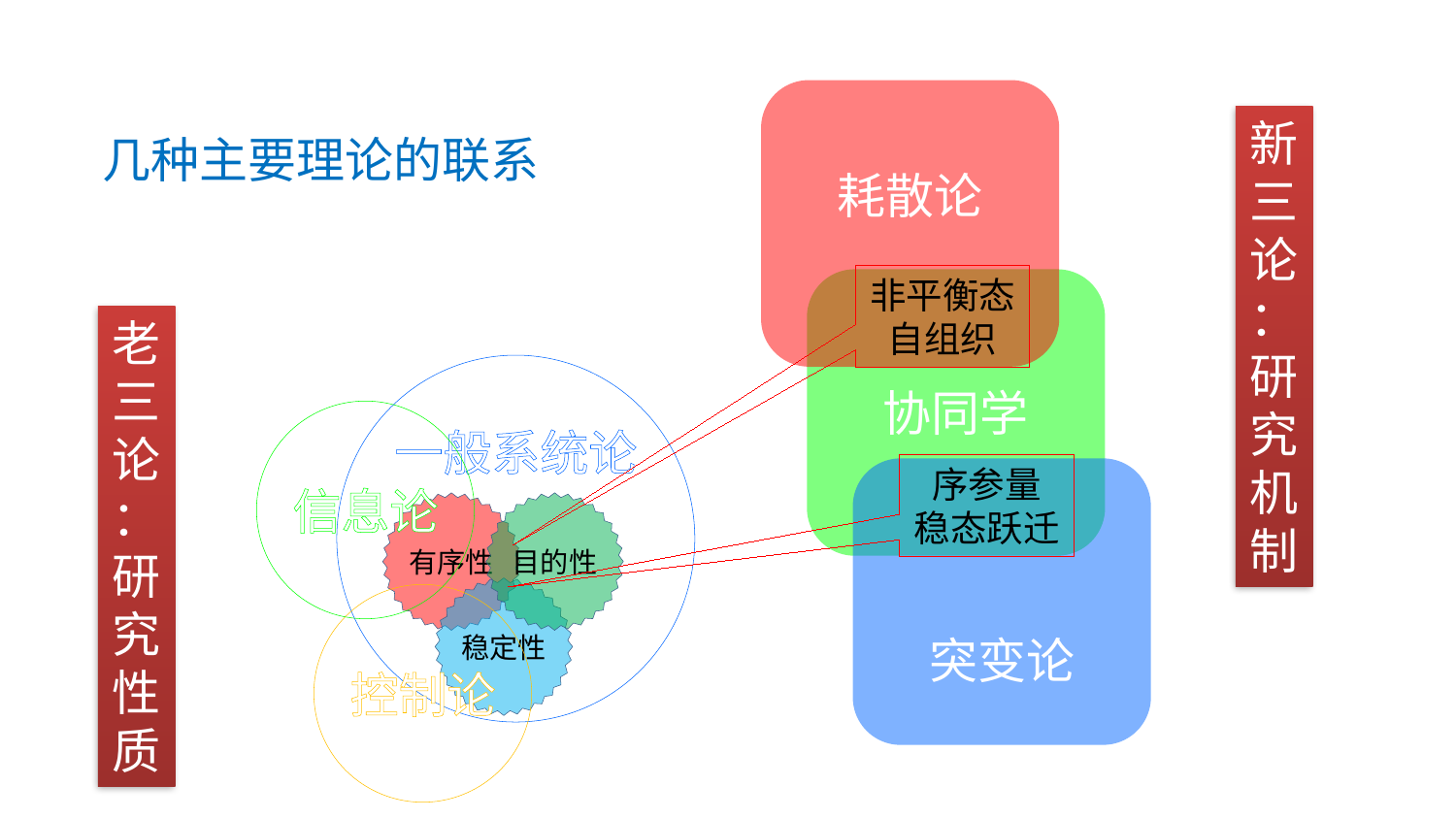

耗散论

新
三
论
：
研
究
机
制
几种主要理论的联系
非平衡态
自组织

协同学

老
三
论
：
研
究
性
质
一般系统论

信息论
序参量
稳态跃迁

突变论

有序性
目的性
稳定性
控制论